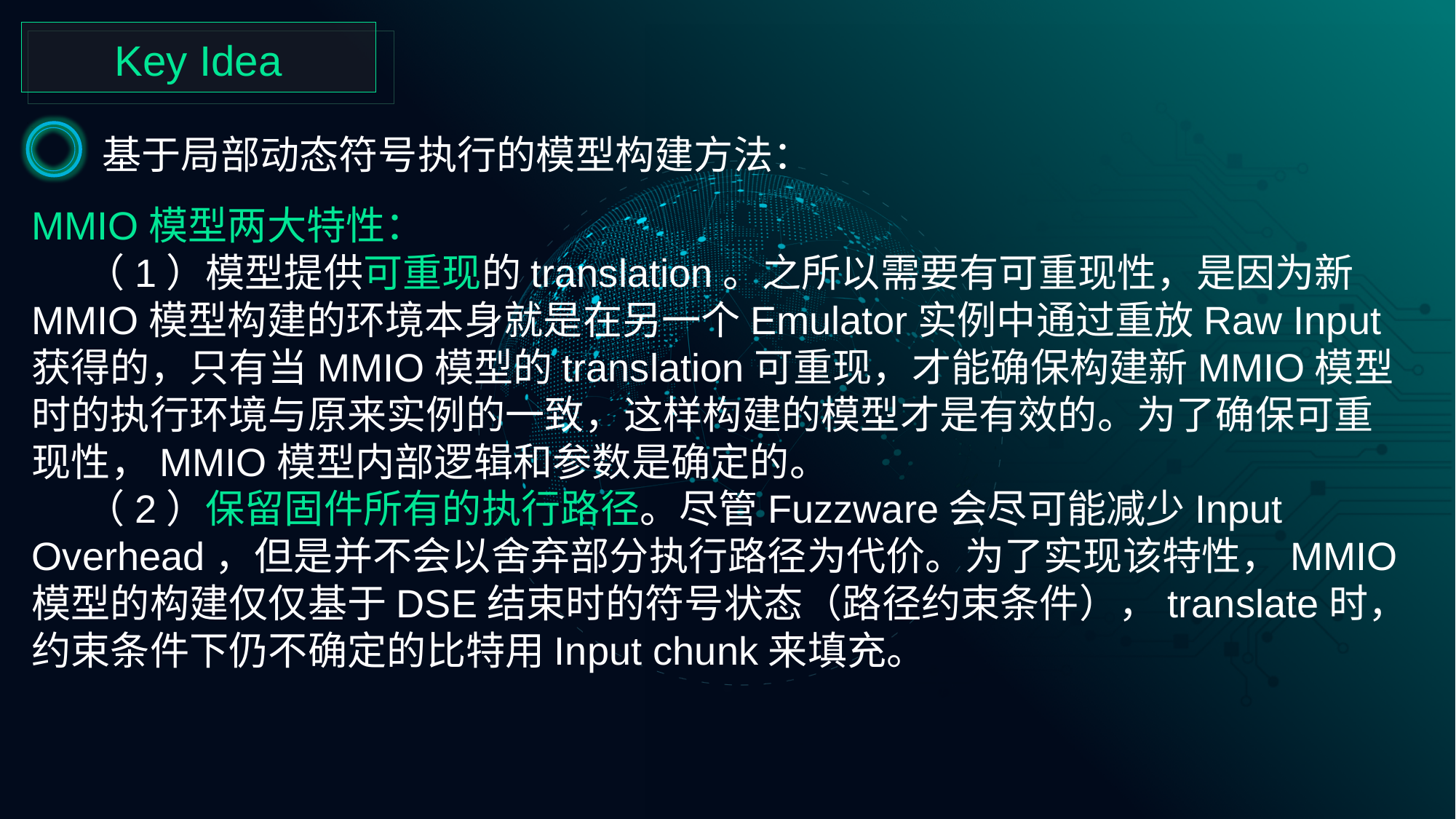

Key Idea

基于局部动态符号执行的模型构建方法：
MMIO模型两大特性：
     （1）模型提供可重现的translation。之所以需要有可重现性，是因为新MMIO模型构建的环境本身就是在另一个Emulator实例中通过重放Raw Input获得的，只有当MMIO模型的translation可重现，才能确保构建新MMIO模型时的执行环境与原来实例的一致，这样构建的模型才是有效的。为了确保可重现性，MMIO模型内部逻辑和参数是确定的。
     （2）保留固件所有的执行路径。尽管Fuzzware会尽可能减少Input Overhead，但是并不会以舍弃部分执行路径为代价。为了实现该特性，MMIO模型的构建仅仅基于DSE结束时的符号状态（路径约束条件），translate时，约束条件下仍不确定的比特用Input chunk来填充。